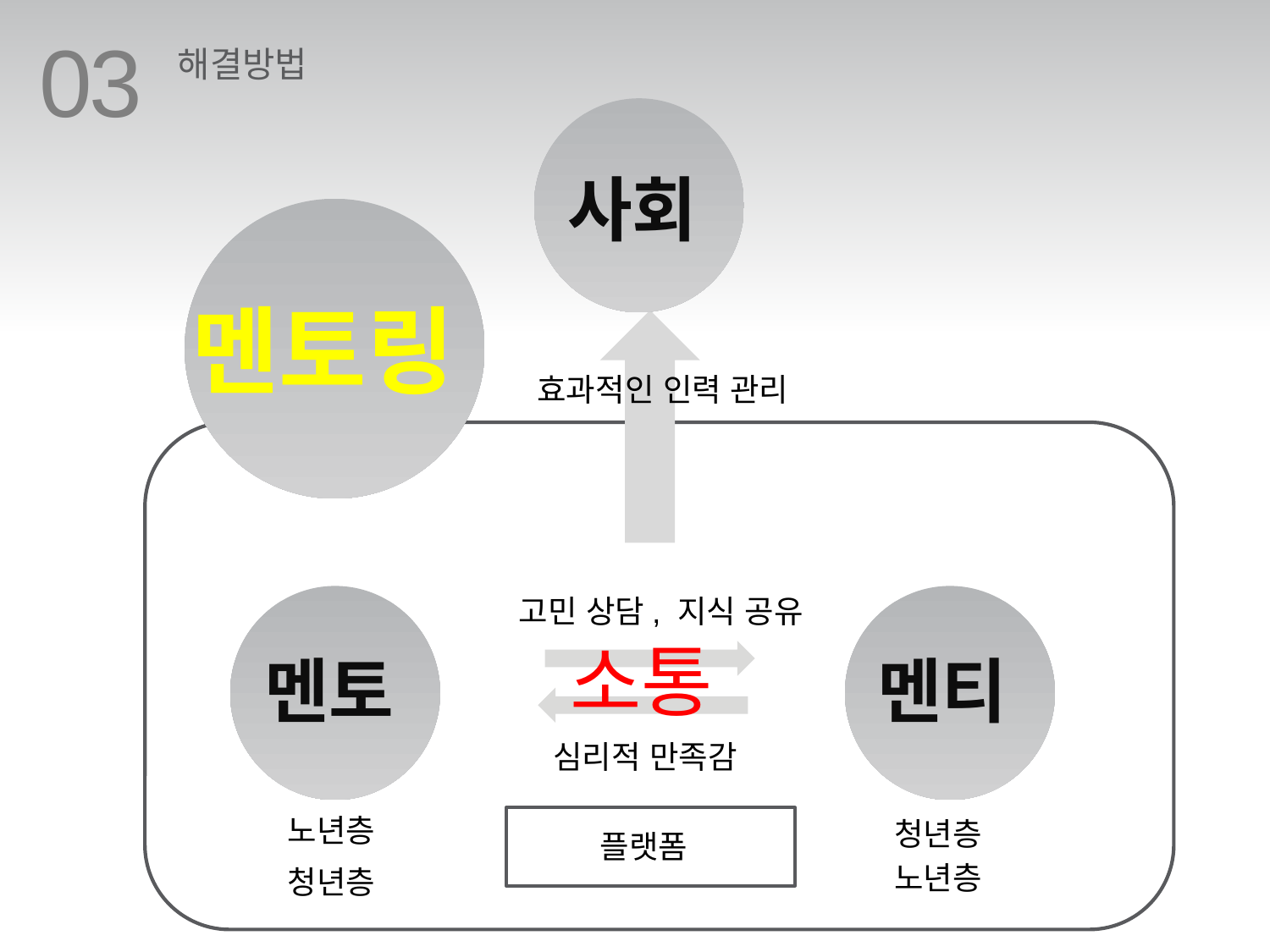

03
해결방법

사회

멘토링

효과적인 인력 관리

고민 상담, 지식 공유

멘티

멘토
소통

심리적 만족감
노년층

청년층
 플랫폼
노년층
청년층